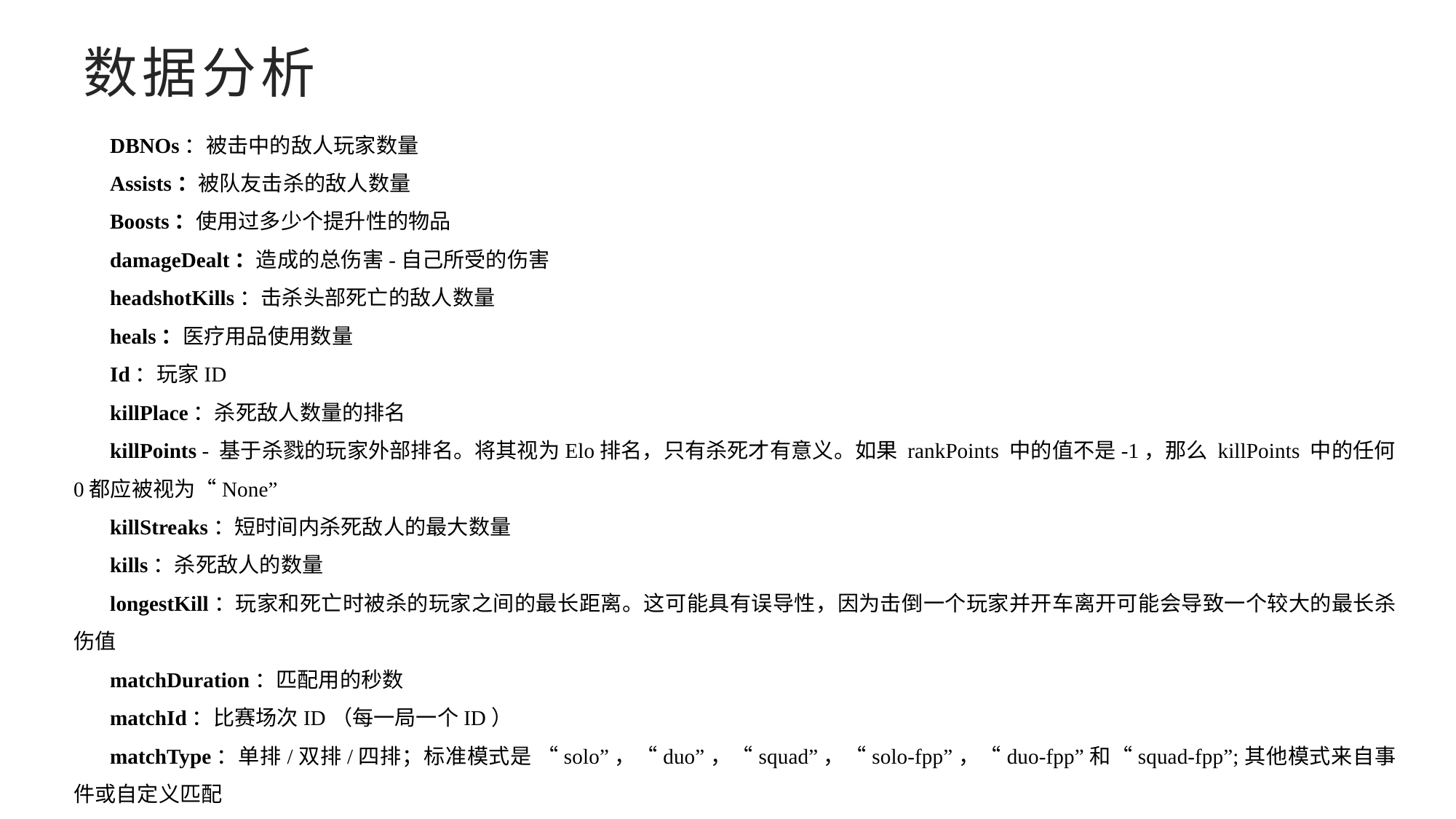

# 数据分析
DBNOs：被击中的敌人玩家数量
Assists：被队友击杀的敌人数量
Boosts：使用过多少个提升性的物品
damageDealt：造成的总伤害-自己所受的伤害
headshotKills：击杀头部死亡的敌人数量
heals：医疗用品使用数量
Id：玩家ID
killPlace：杀死敌人数量的排名
killPoints - 基于杀戮的玩家外部排名。将其视为Elo排名，只有杀死才有意义。如果 rankPoints 中的值不是-1，那么 killPoints 中的任何0都应被视为“None”
killStreaks：短时间内杀死敌人的最大数量
kills：杀死敌人的数量
longestKill：玩家和死亡时被杀的玩家之间的最长距离。这可能具有误导性，因为击倒一个玩家并开车离开可能会导致一个较大的最长杀伤值
matchDuration：匹配用的秒数
matchId：比赛场次ID（每一局一个ID）
matchType：单排/双排/四排；标准模式是 “solo”，“duo”，“squad”，“solo-fpp”，“duo-fpp”和“squad-fpp”;其他模式来自事件或自定义匹配